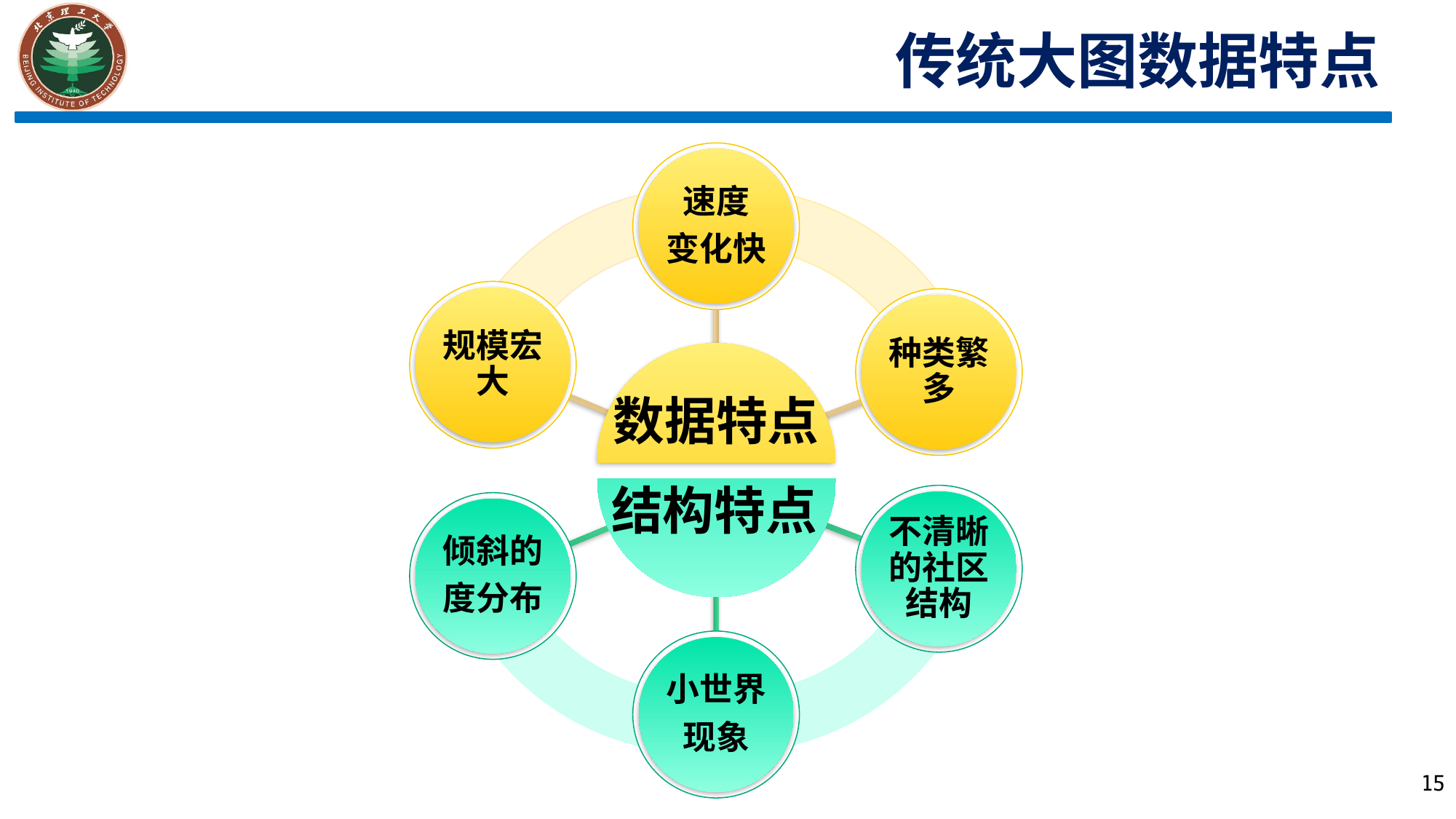

传统大图数据特点

速度
变化快

规模宏大

种类繁多

数据特点

小世界
现象

倾斜的
度分布

不清晰的社区结构

结构特点
15